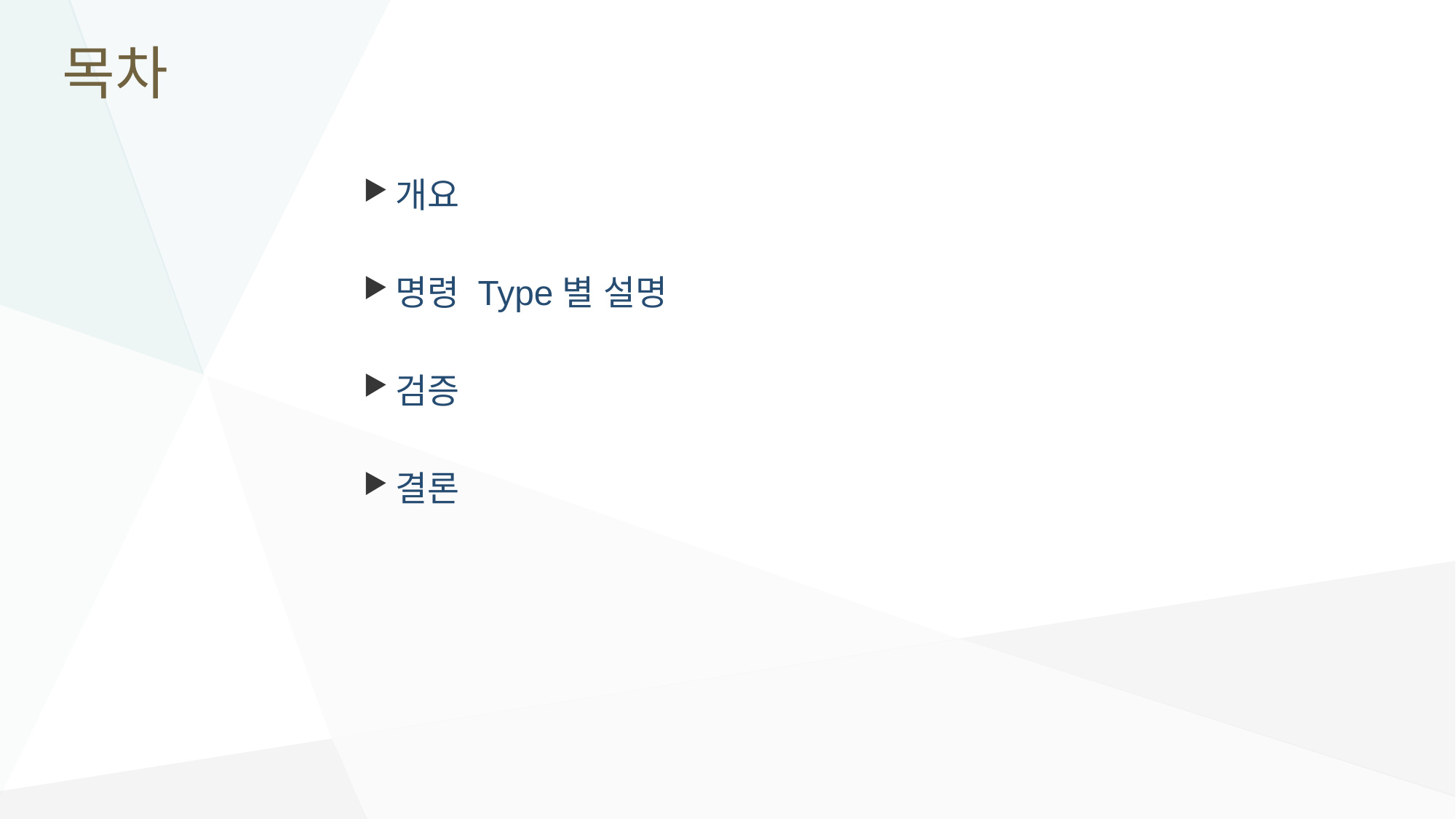

# 목차
개요

명령 Type별 설명

검증

결론